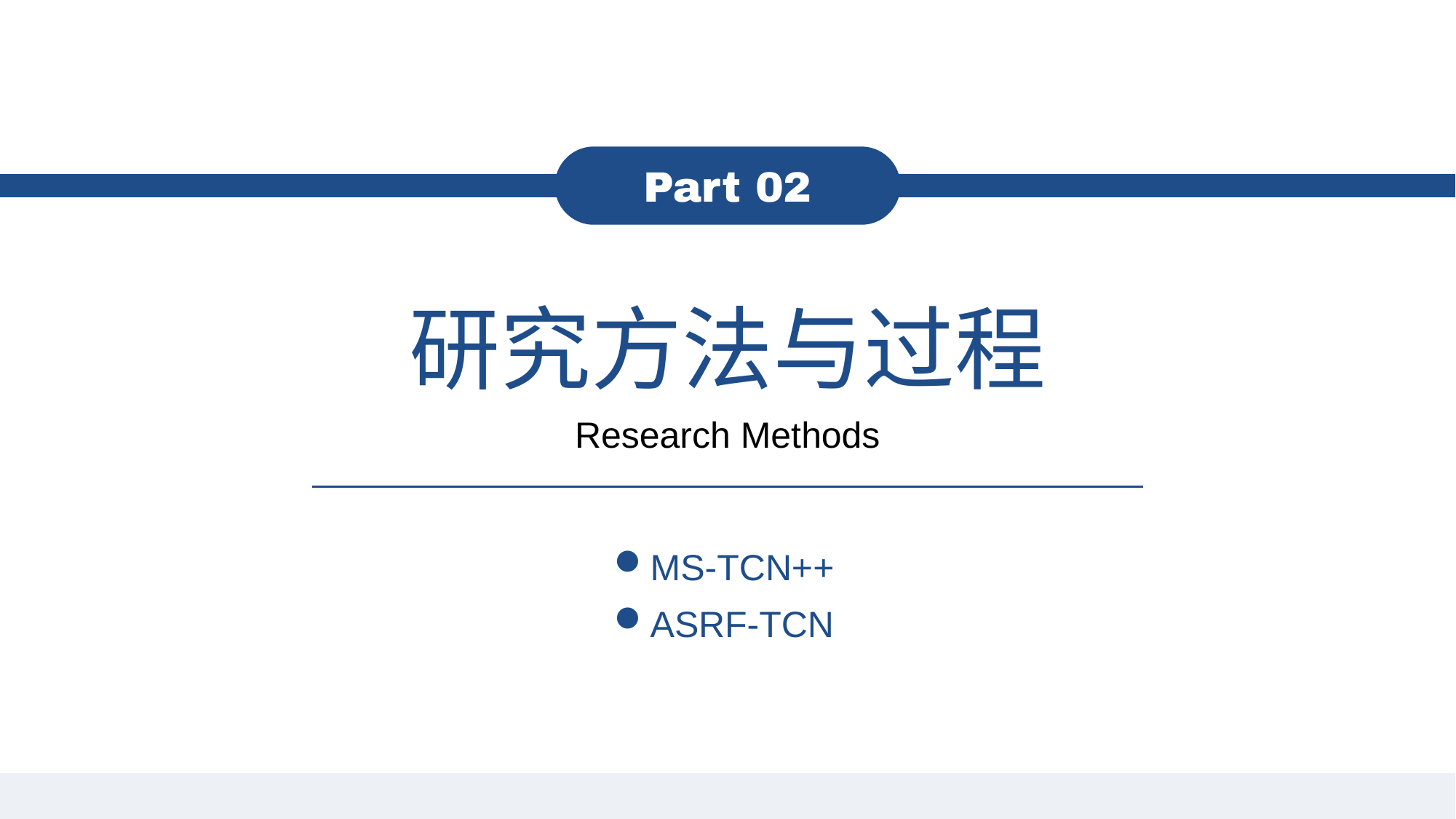

Part 02

研究方法与过程
Research Methods
MS-TCN++
ASRF-TCN